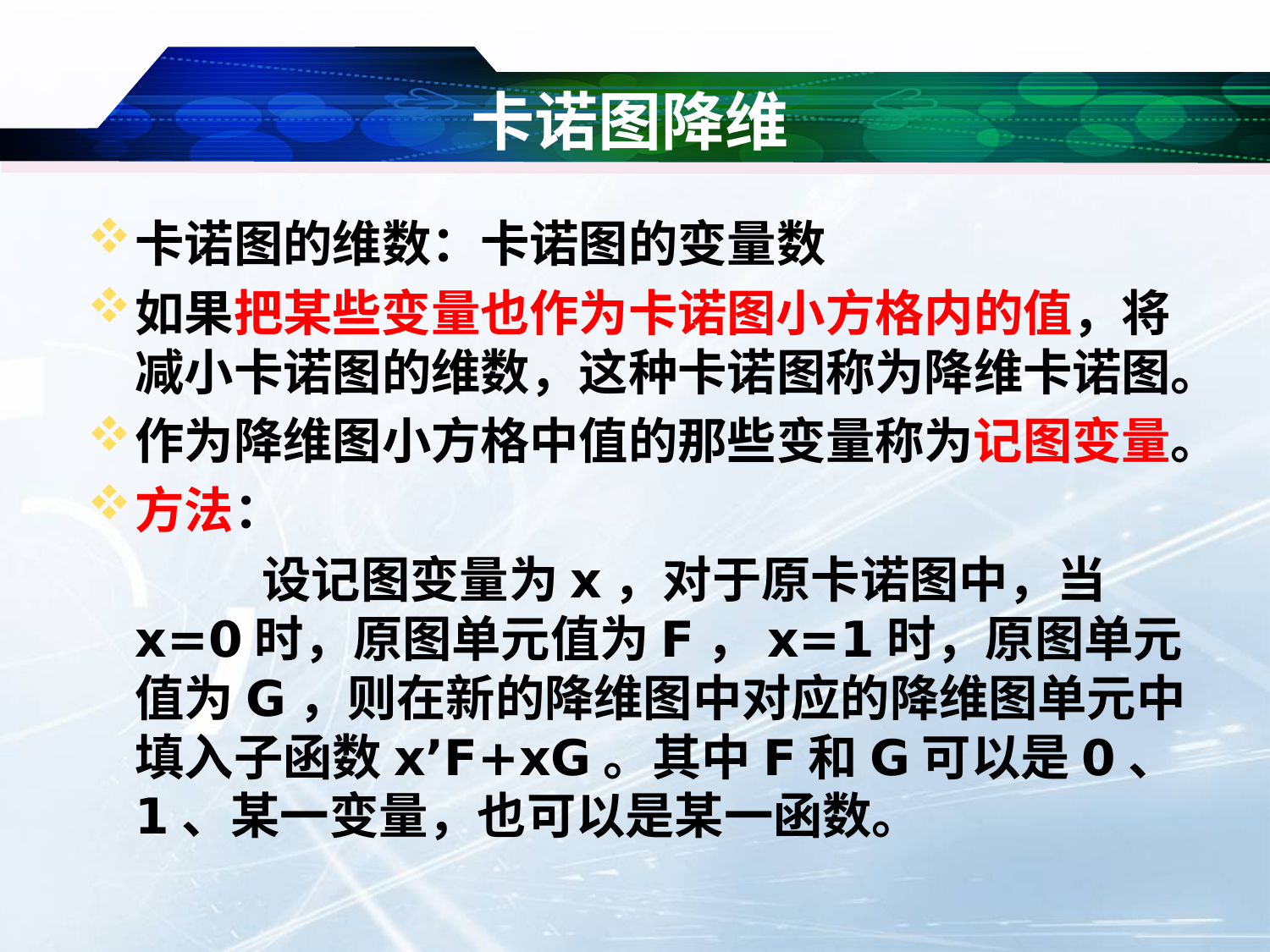

# 卡诺图降维
卡诺图的维数：卡诺图的变量数
如果把某些变量也作为卡诺图小方格内的值，将减小卡诺图的维数，这种卡诺图称为降维卡诺图。
作为降维图小方格中值的那些变量称为记图变量。
方法：
		设记图变量为x，对于原卡诺图中，当x=0时，原图单元值为F，x=1时，原图单元值为G，则在新的降维图中对应的降维图单元中填入子函数x’F+xG。其中F和G可以是0、1、某一变量，也可以是某一函数。